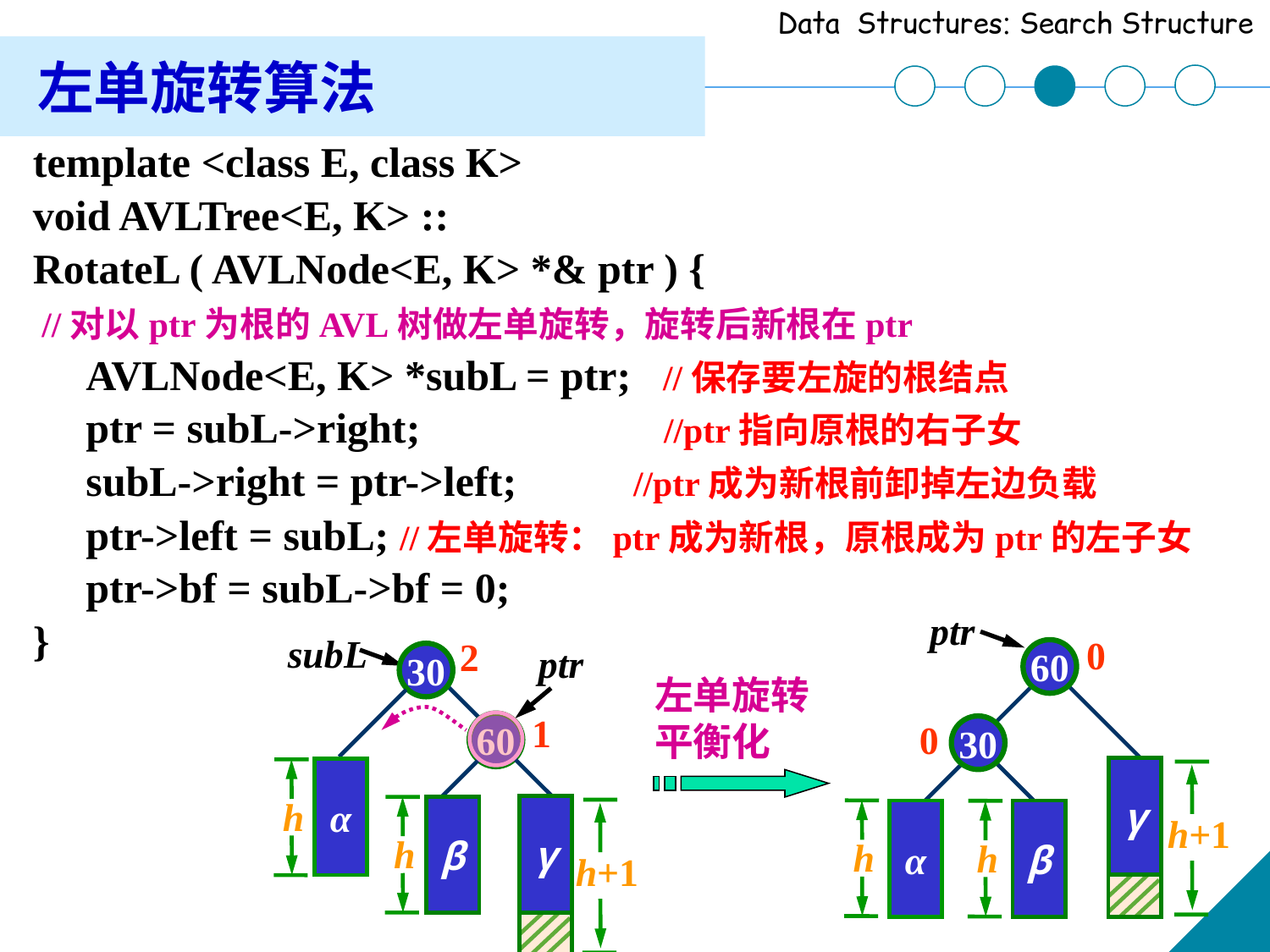

左单旋转算法

template <class E, class K>
void AVLTree<E, K> ::
RotateL ( AVLNode<E, K> *& ptr ) {
 //对以ptr为根的AVL树做左单旋转，旋转后新根在ptr
     AVLNode<E, K> *subL = ptr;   //保存要左旋的根结点
     ptr = subL->right;                       //ptr指向原根的右子女
     subL->right = ptr->left;           //ptr成为新根前卸掉左边负载
     ptr->left = subL; //左单旋转：ptr成为新根，原根成为ptr的左子女
     ptr->bf = subL->bf = 0;
}
ptr

0
60

0
30
γ

h

α
β

h

h+1

2
30

1
60
α

h

γ
β

h

h+1

subL

ptr

左单旋转
平衡化